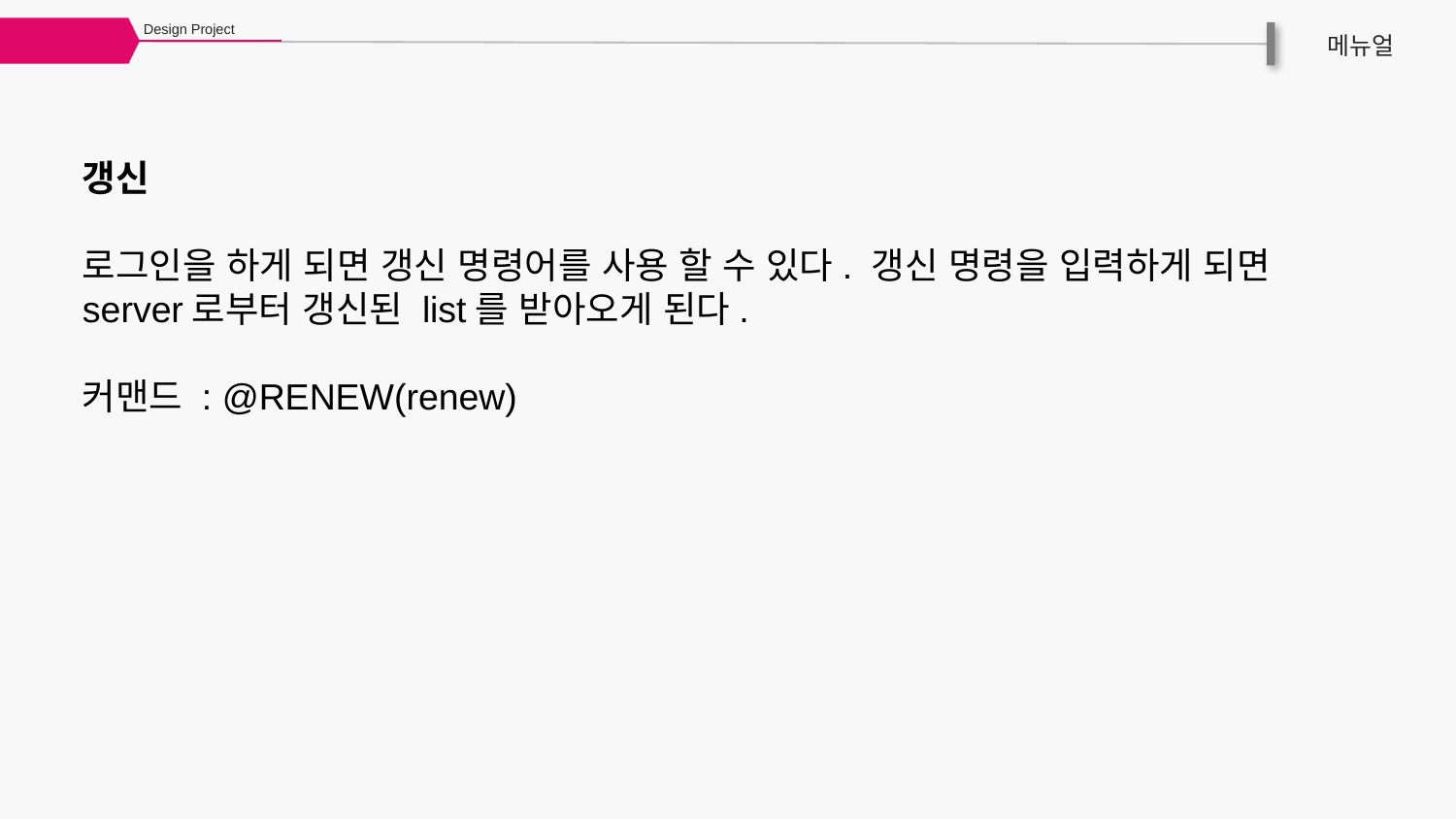

Design Project

메뉴얼

갱신

로그인을 하게 되면 갱신 명령어를 사용 할 수 있다. 갱신 명령을 입력하게 되면 server로부터 갱신된 list를 받아오게 된다.

커맨드 : @RENEW(renew)